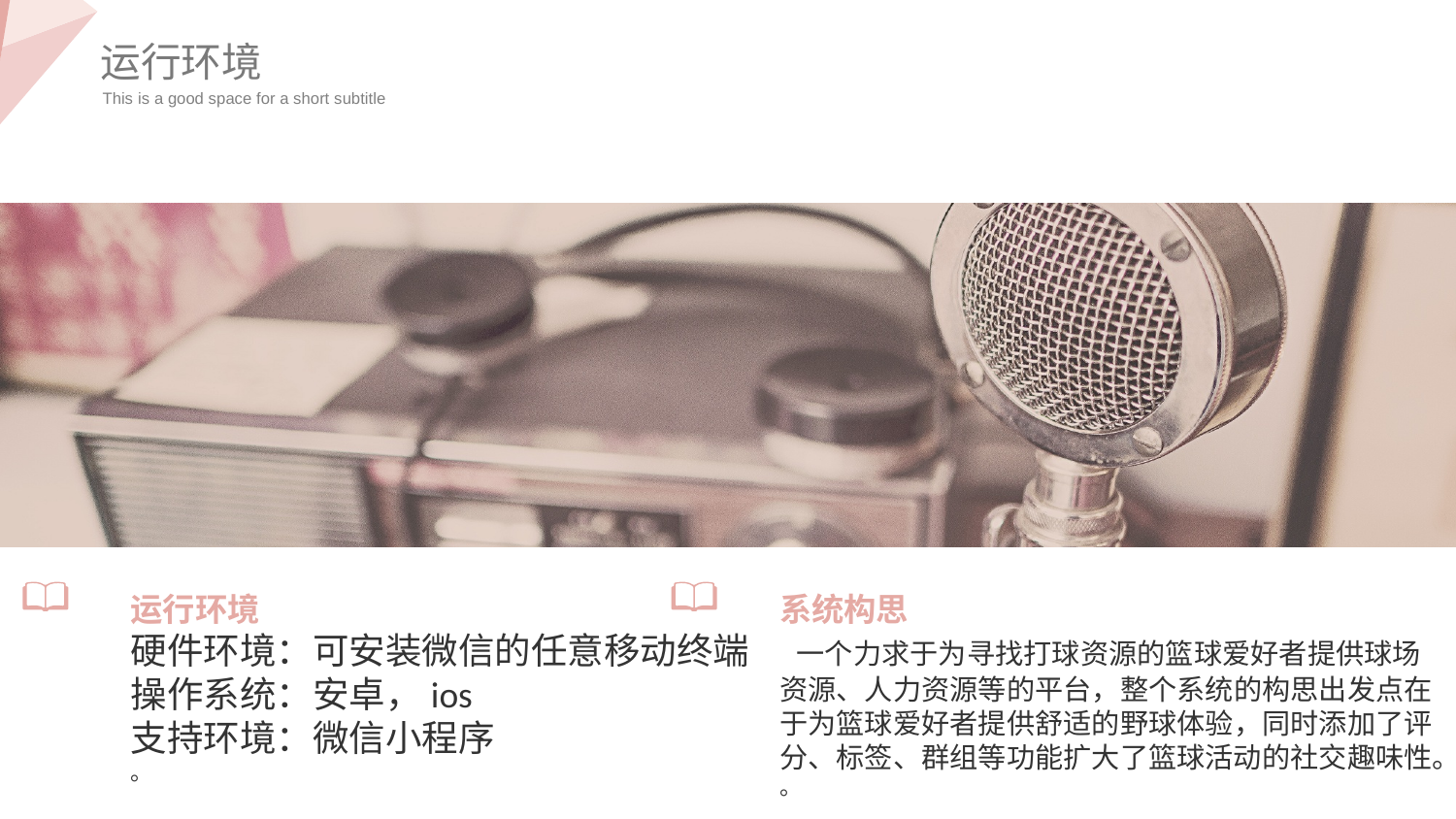

运行环境
This is a good space for a short subtitle

运行环境
硬件环境：可安装微信的任意移动终端
操作系统：安卓，ios
支持环境：微信小程序
。

系统构思
 一个力求于为寻找打球资源的篮球爱好者提供球场资源、人力资源等的平台，整个系统的构思出发点在于为篮球爱好者提供舒适的野球体验，同时添加了评分、标签、群组等功能扩大了篮球活动的社交趣味性。
。